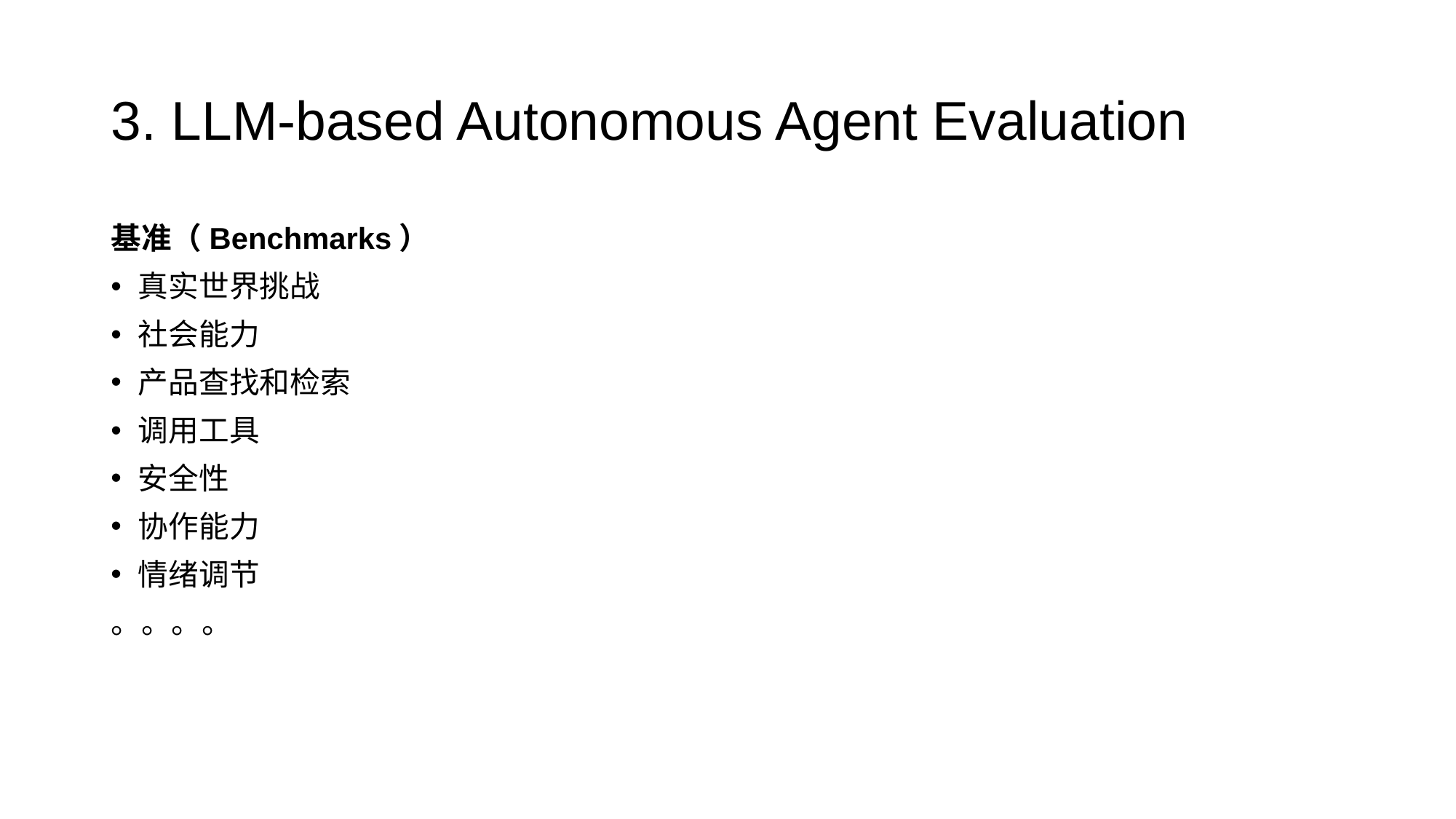

# 3. LLM-based Autonomous Agent Evaluation
基准（Benchmarks）
真实世界挑战
社会能力
产品查找和检索
调用工具
安全性
协作能力
情绪调节
。。。。